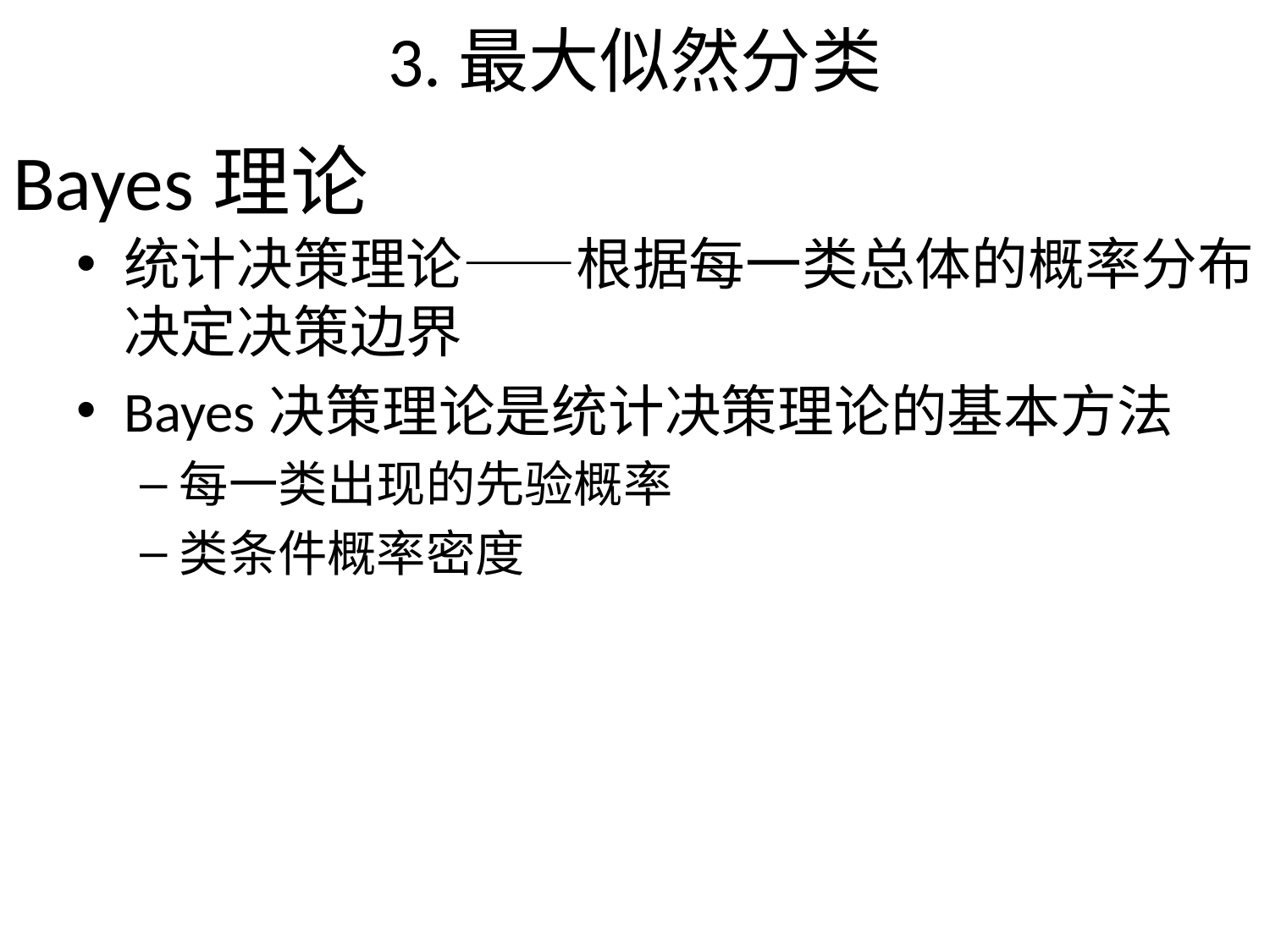

# 3.最大似然分类
Bayes理论
统计决策理论——根据每一类总体的概率分布决定决策边界
Bayes决策理论是统计决策理论的基本方法
每一类出现的先验概率
类条件概率密度